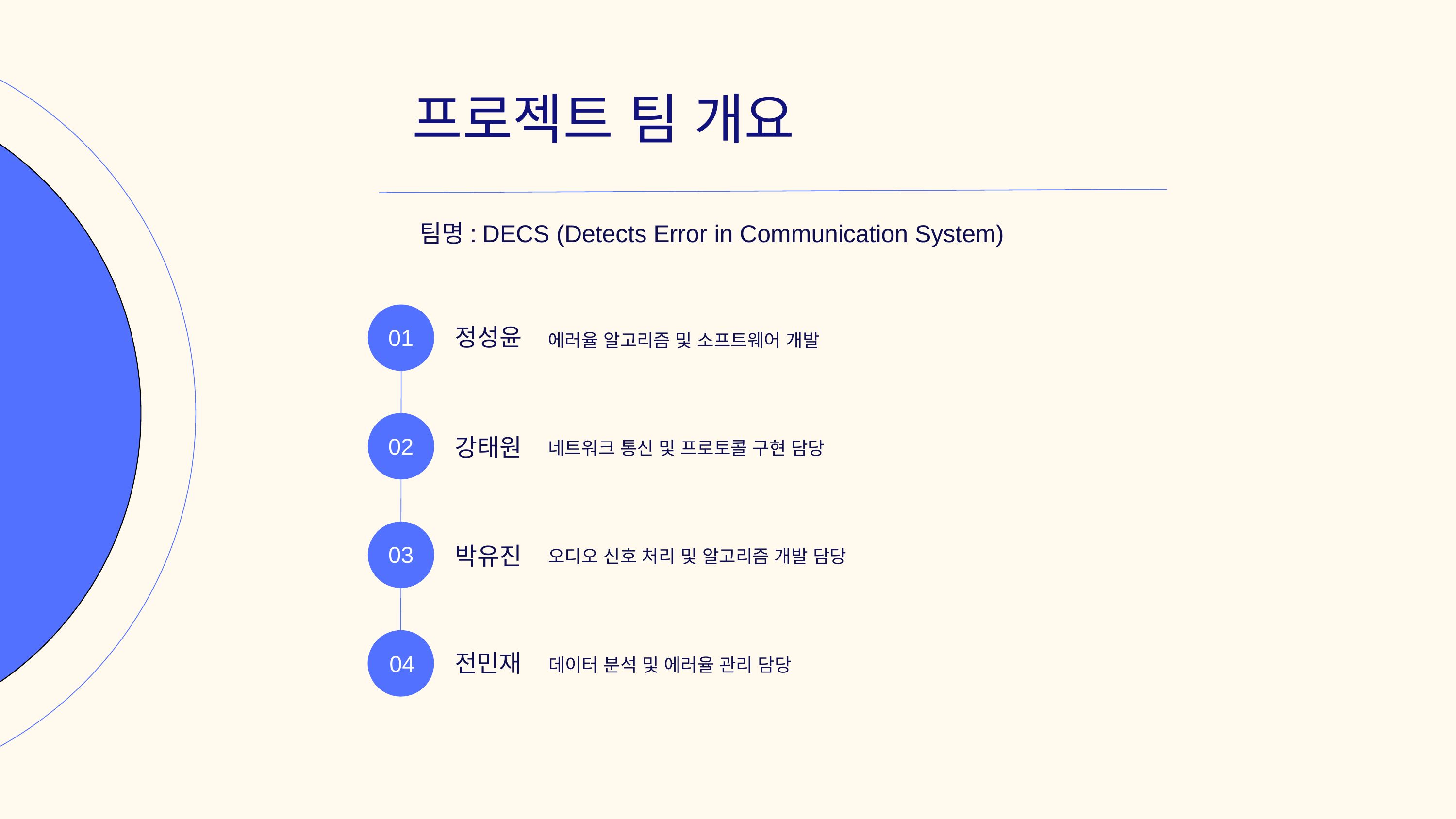

프로젝트 팀 개요

팀명: DECS (Detects Error in Communication System)

에러율 알고리즘 및 소프트웨어 개발
정성윤
01

네트워크 통신 및 프로토콜 구현 담당
강태원
02
05

오디오 신호 처리 및 알고리즘 개발 담당
박유진
03

데이터 분석 및 에러율 관리 담당
전민재
04